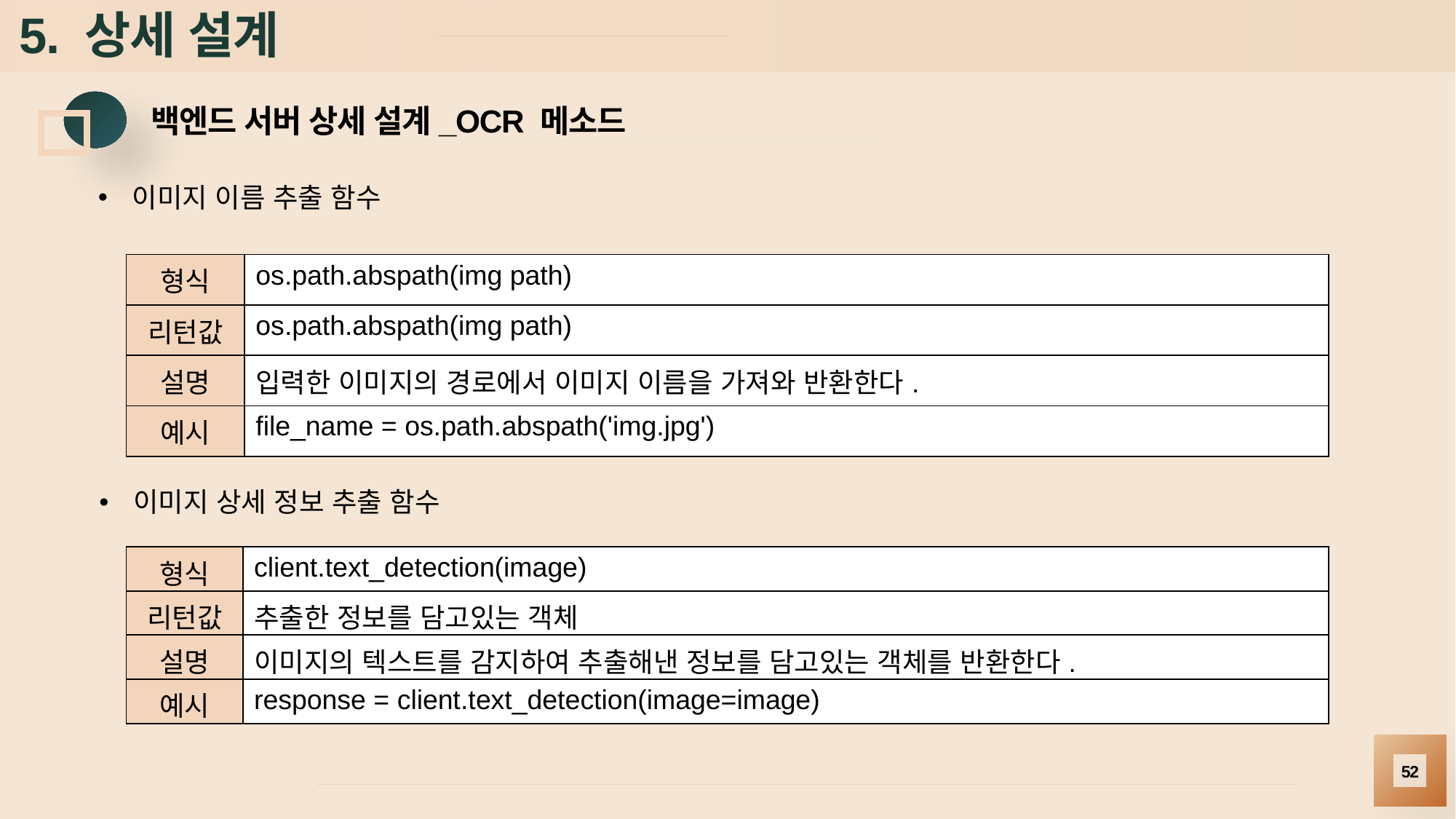

# 5. 상세 설계

백엔드 서버 상세 설계_OCR 메소드

이미지 이름 추출 함수
| 형식 | os.path.abspath(img path) |
| --- | --- |
| 리턴값 | os.path.abspath(img path) |
| 설명 | 입력한 이미지의 경로에서 이미지 이름을 가져와 반환한다. |
| 예시 | file\_name = os.path.abspath('img.jpg') |
이미지 상세 정보 추출 함수
| 형식 | client.text\_detection(image) |
| --- | --- |
| 리턴값 | 추출한 정보를 담고있는 객체 |
| 설명 | 이미지의 텍스트를 감지하여 추출해낸 정보를 담고있는 객체를 반환한다. |
| 예시 | response = client.text\_detection(image=image) |
52